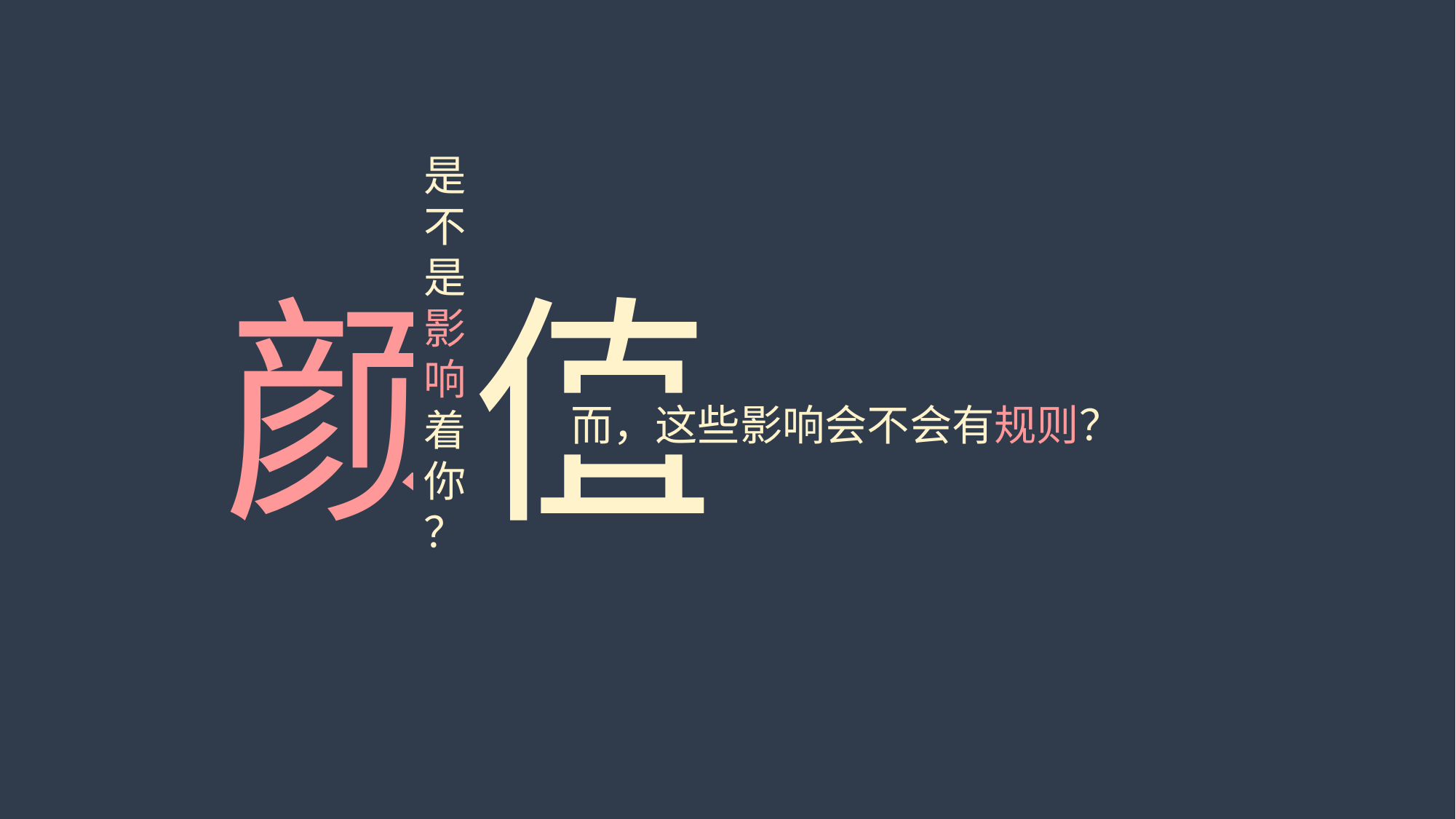

是
不
是
影
响
着
你
？
颜
值
而，这些影响会不会有规则？